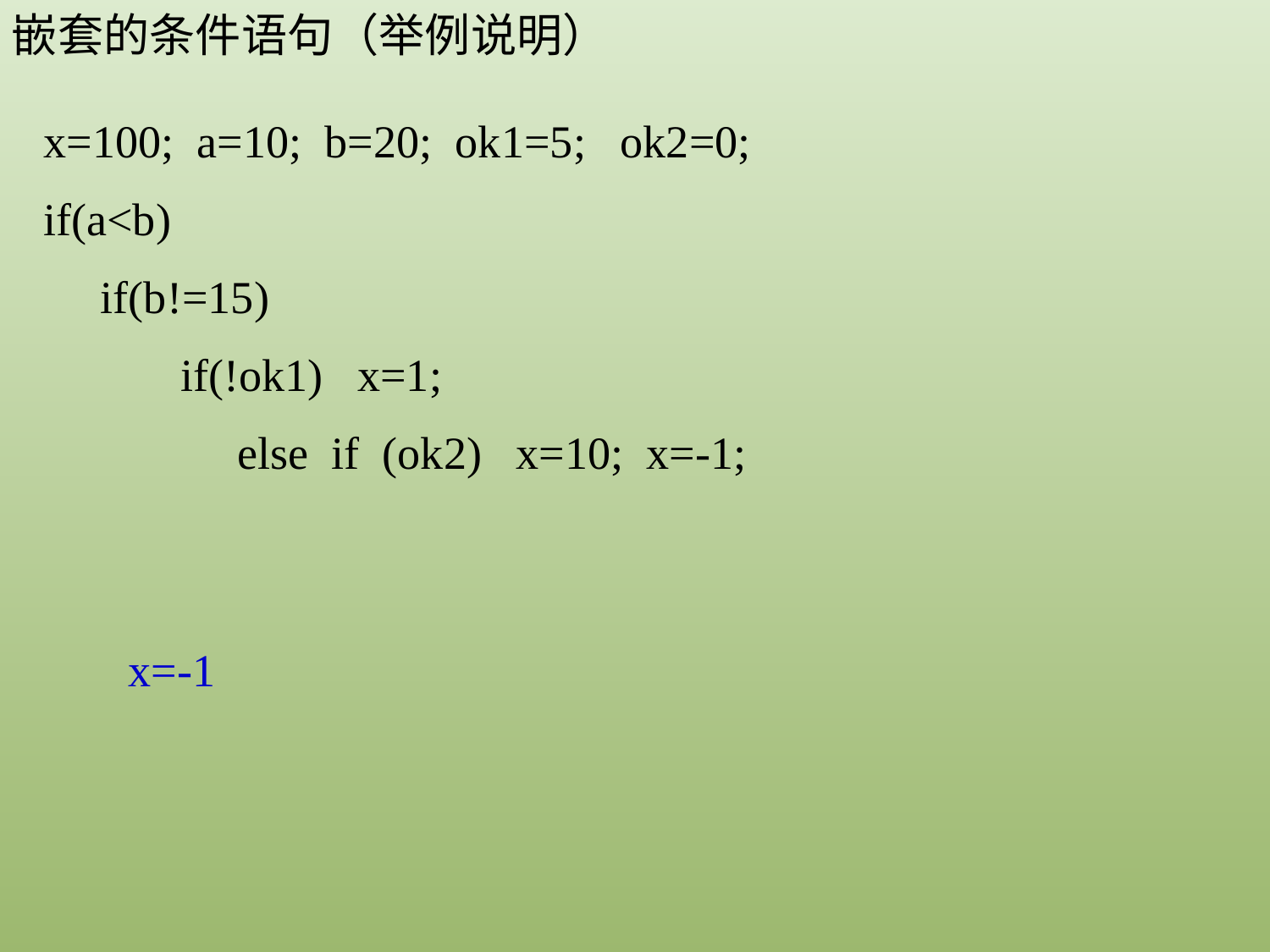

嵌套的条件语句（举例说明）
x=100;  a=10;  b=20;  ok1=5;   ok2=0;
if(a<b)
     if(b!=15)
            if(!ok1)   x=1;
                 else  if  (ok2)   x=10;  x=-1;
x=-1
101